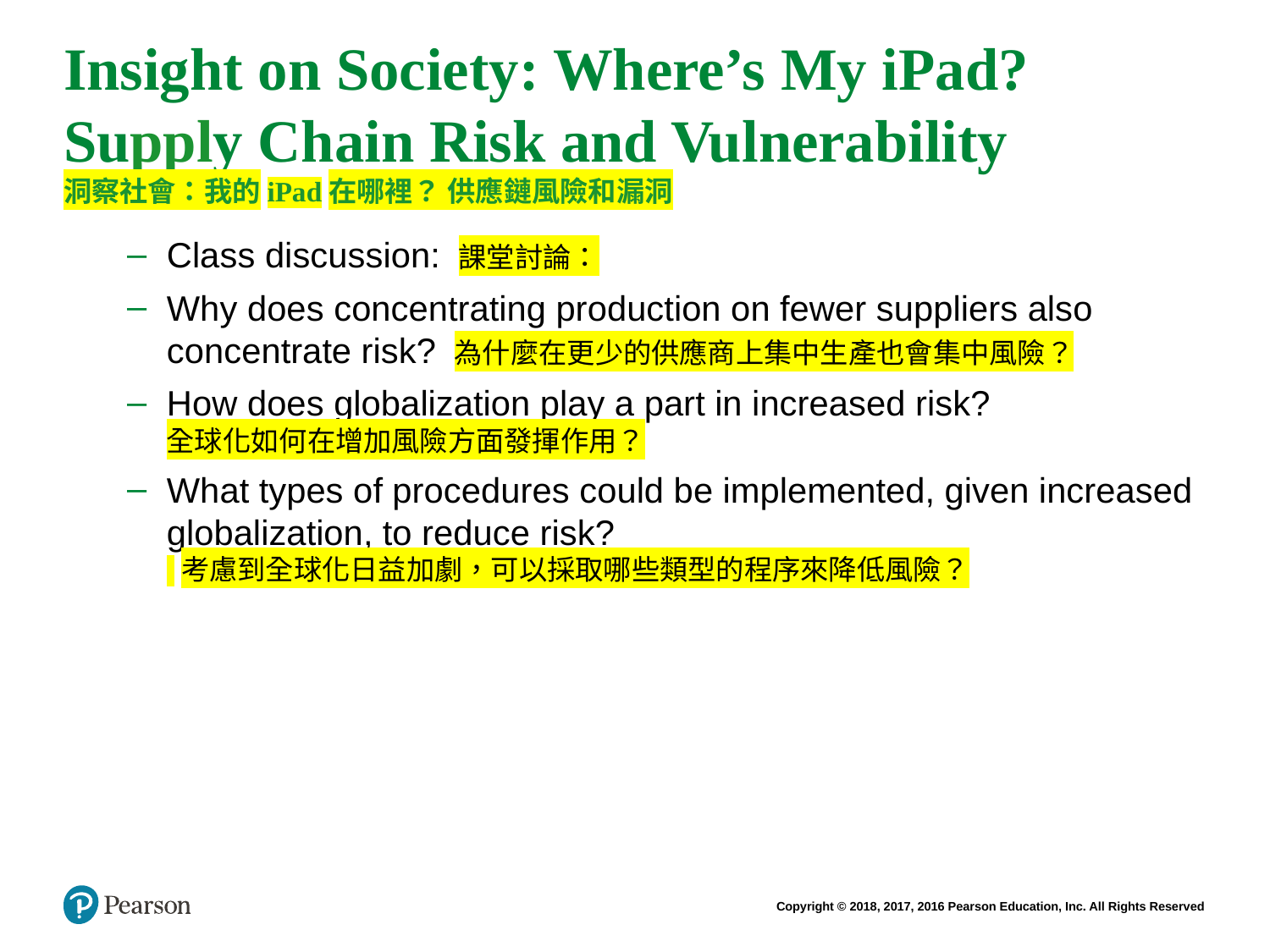

# Insight on Society: Where’s My iPad? Supply Chain Risk and Vulnerability 洞察社會：我的iPad在哪裡？ 供應鏈風險和漏洞
Class discussion: 課堂討論：
Why does concentrating production on fewer suppliers also concentrate risk? 為什麼在更少的供應商上集中生產也會集中風險？
How does globalization play a part in increased risk?
全球化如何在增加風險方面發揮作用？
What types of procedures could be implemented, given increased globalization, to reduce risk?
 考慮到全球化日益加劇，可以採取哪些類型的程序來降低風險？